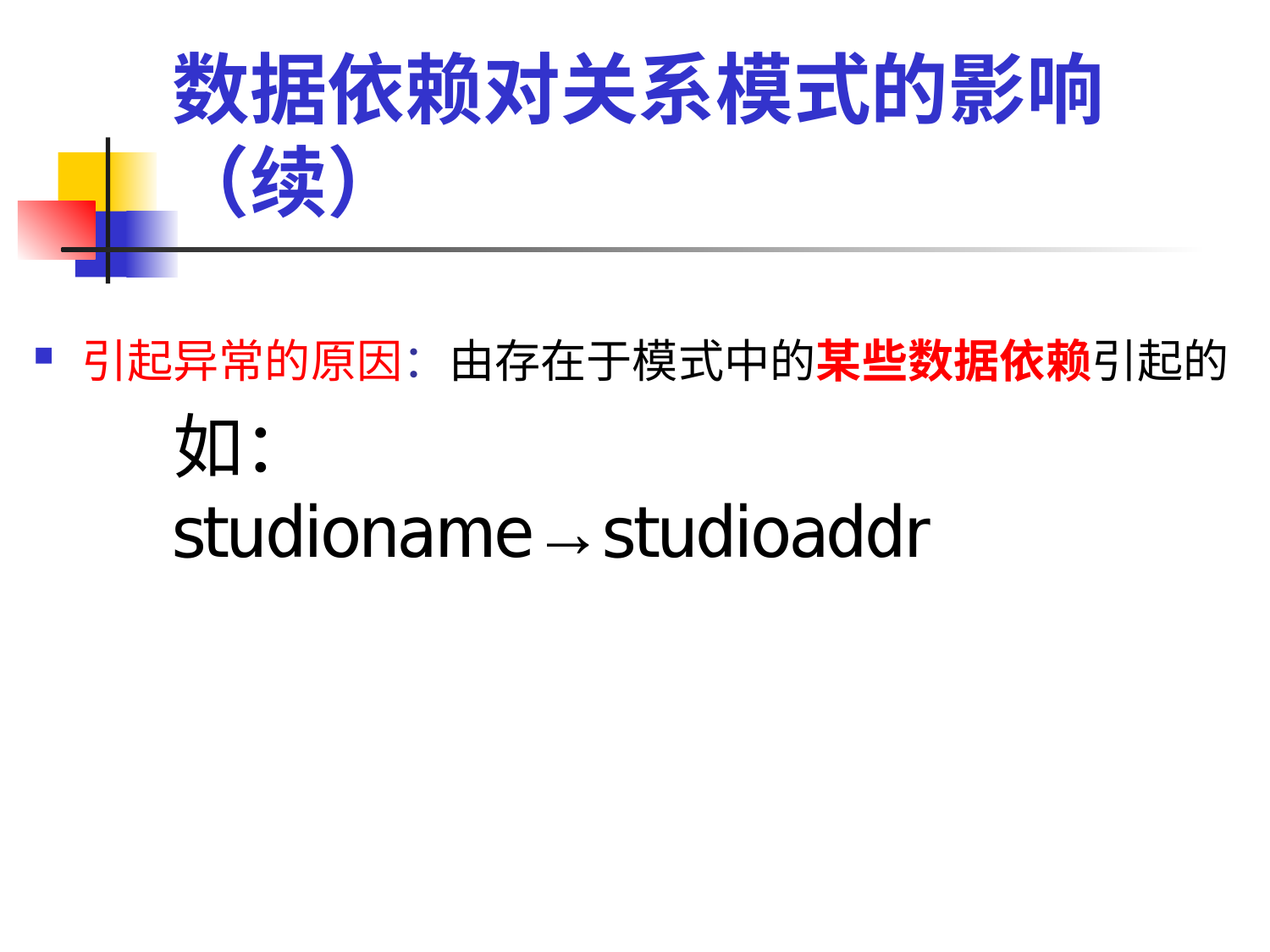

# 数据依赖对关系模式的影响（续）
引起异常的原因：由存在于模式中的某些数据依赖引起的

如：studioname→studioaddr